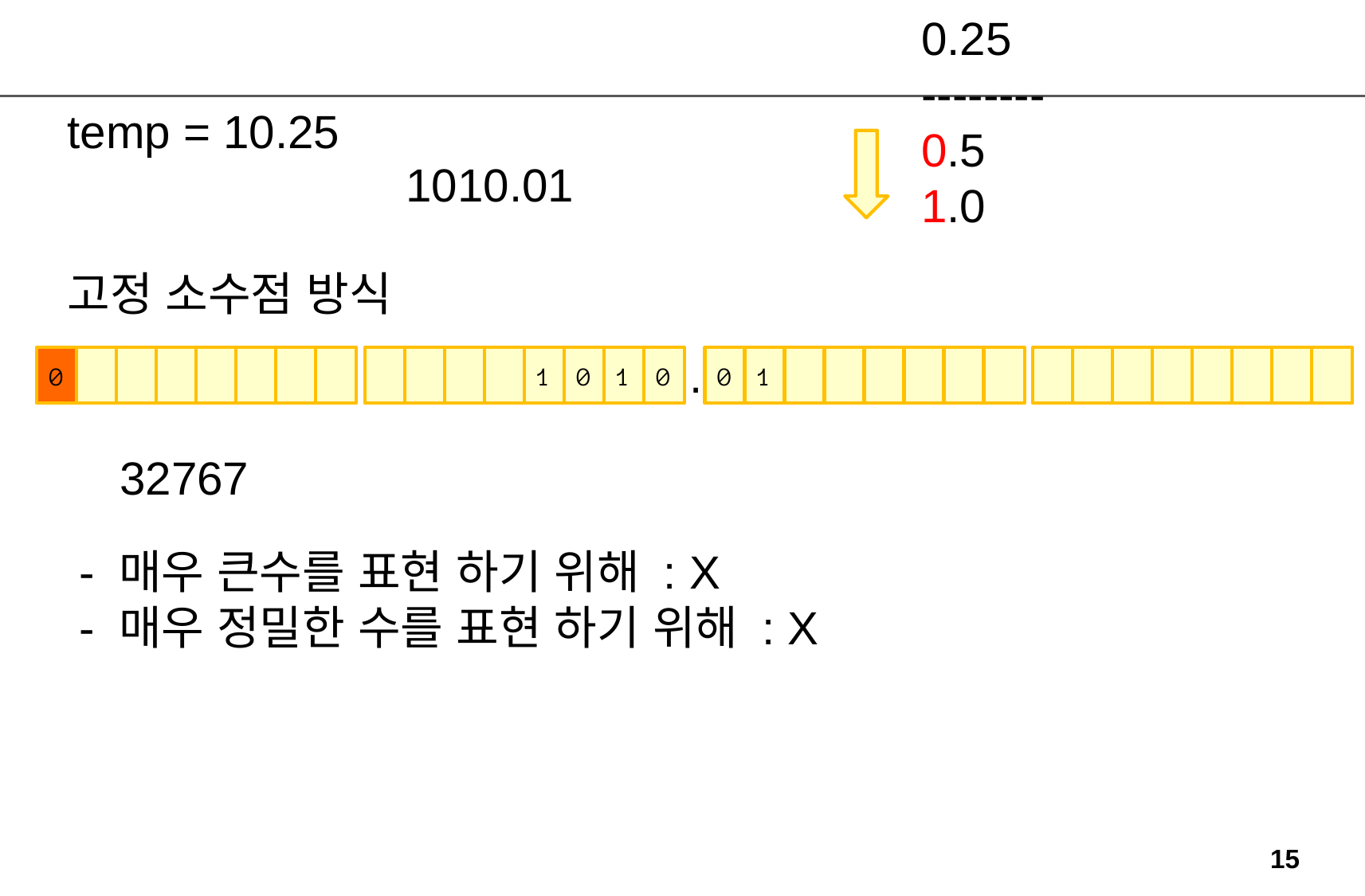

0.25
--------
0.5
1.0
temp = 10.25

1010.01
고정 소수점 방식
.
0

1
0
1
0
0
1

32767
- 매우 큰수를 표현 하기 위해 : X
- 매우 정밀한 수를 표현 하기 위해 : X